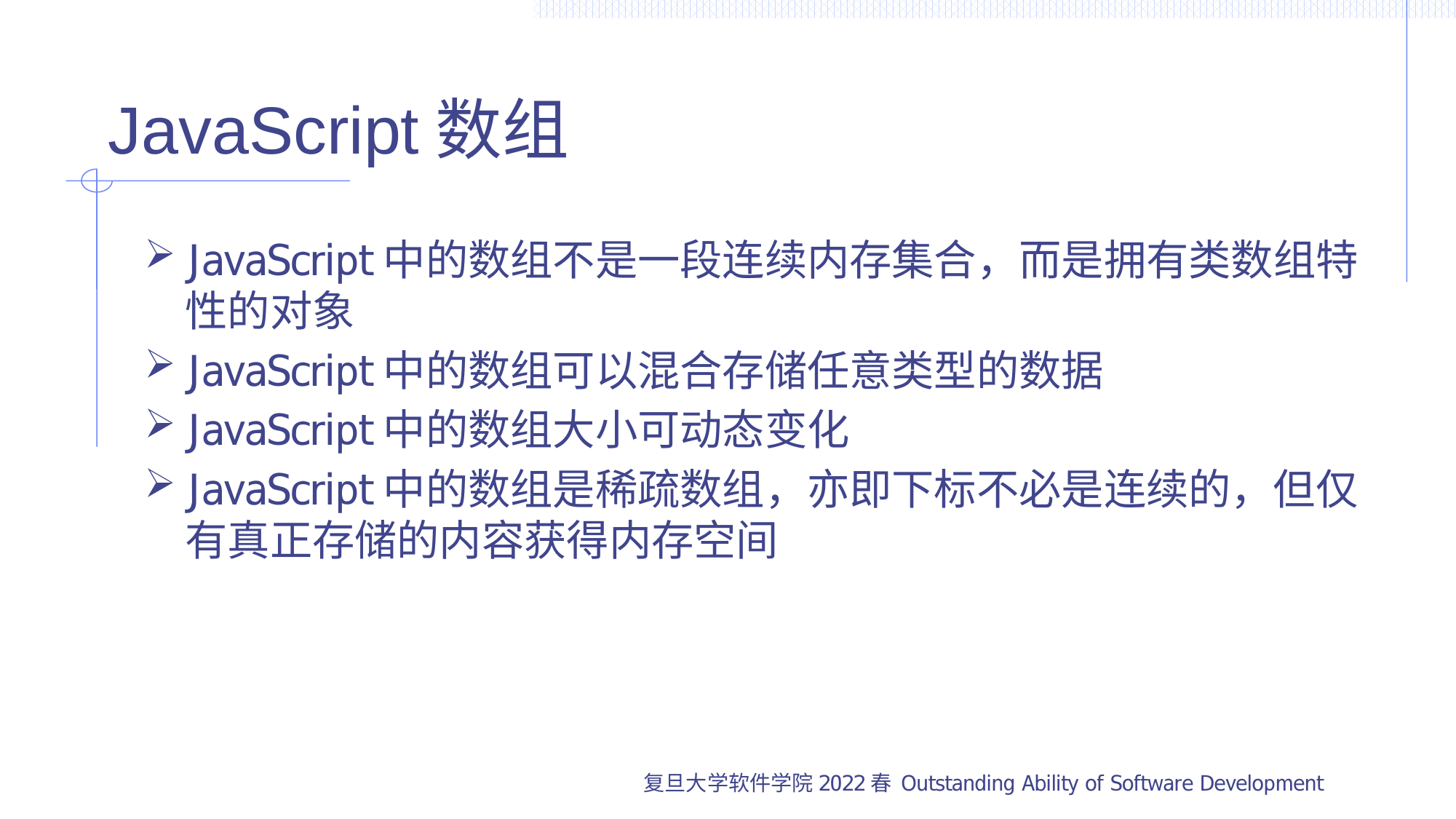

# JavaScript数组
JavaScript中的数组不是一段连续内存集合，而是拥有类数组特性的对象
JavaScript中的数组可以混合存储任意类型的数据
JavaScript中的数组大小可动态变化
JavaScript中的数组是稀疏数组，亦即下标不必是连续的，但仅有真正存储的内容获得内存空间